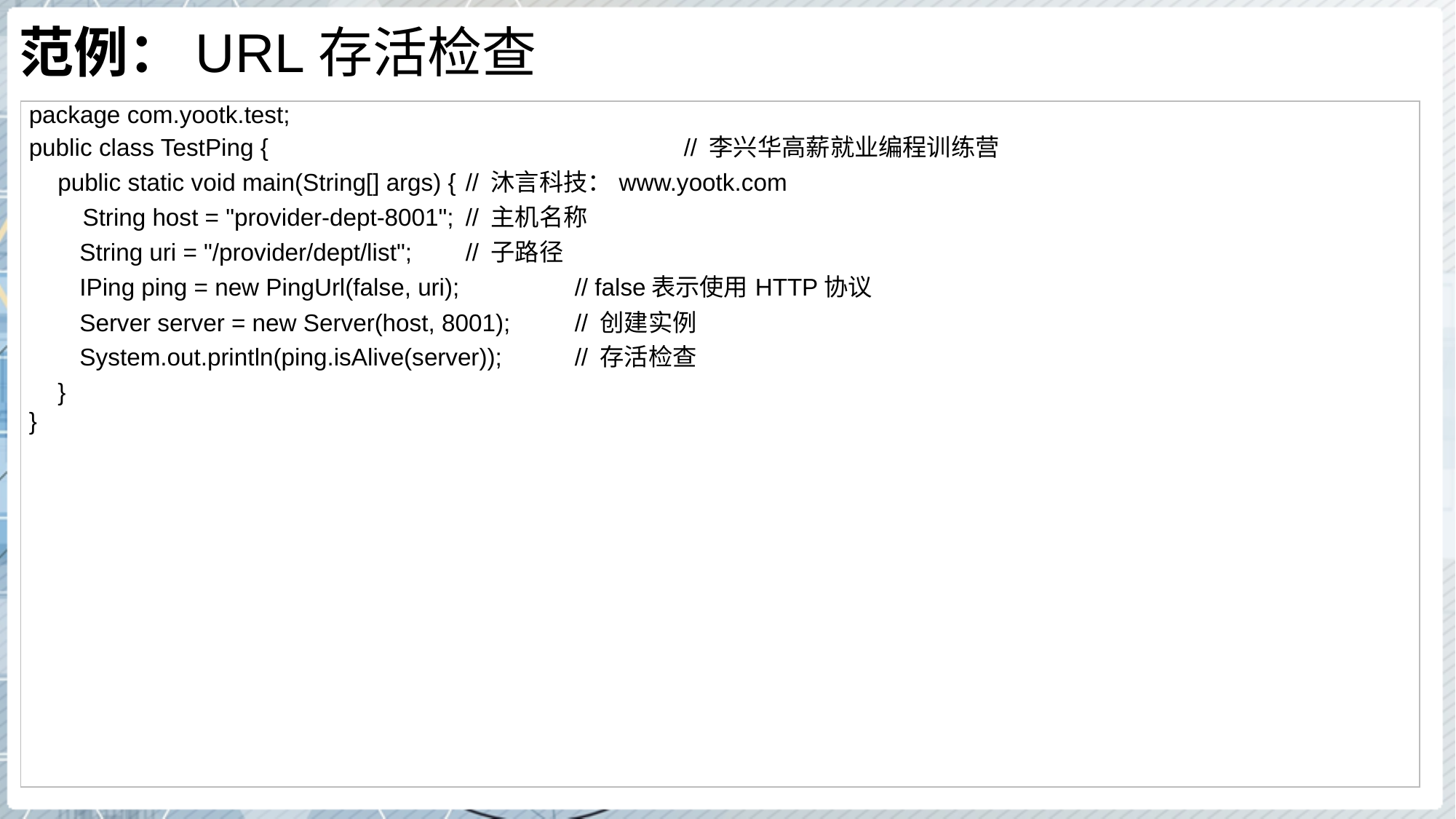

# 范例：URL存活检查
| package com.yootk.test; public class TestPing { // 李兴华高薪就业编程训练营 public static void main(String[] args) { // 沐言科技：www.yootk.com String host = "provider-dept-8001"; // 主机名称 String uri = "/provider/dept/list"; // 子路径 IPing ping = new PingUrl(false, uri); // false表示使用HTTP协议 Server server = new Server(host, 8001); // 创建实例 System.out.println(ping.isAlive(server)); // 存活检查 } } |
| --- |